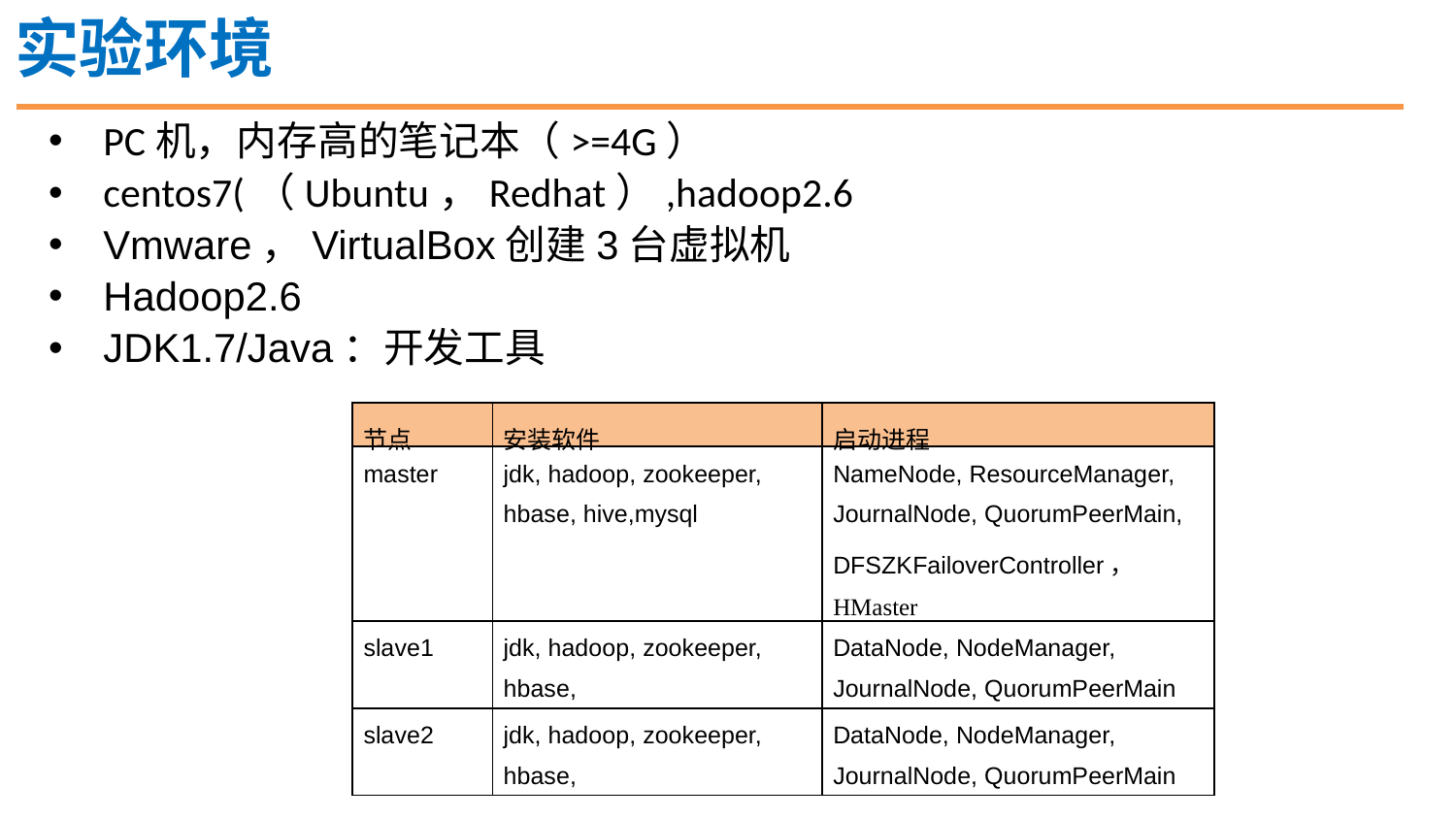

实验环境
PC机，内存高的笔记本（>=4G）
centos7(（Ubuntu，Redhat）,hadoop2.6
Vmware，VirtualBox创建3台虚拟机
Hadoop2.6
JDK1.7/Java：开发工具

| 节点 | 安装软件 | 启动进程 |
| --- | --- | --- |
| master | jdk, hadoop, zookeeper, hbase, hive,mysql | NameNode, ResourceManager, JournalNode, QuorumPeerMain, DFSZKFailoverController， HMaster |
| slave1 | jdk, hadoop, zookeeper, hbase, | DataNode, NodeManager, JournalNode, QuorumPeerMain |
| slave2 | jdk, hadoop, zookeeper, hbase, | DataNode, NodeManager, JournalNode, QuorumPeerMain |